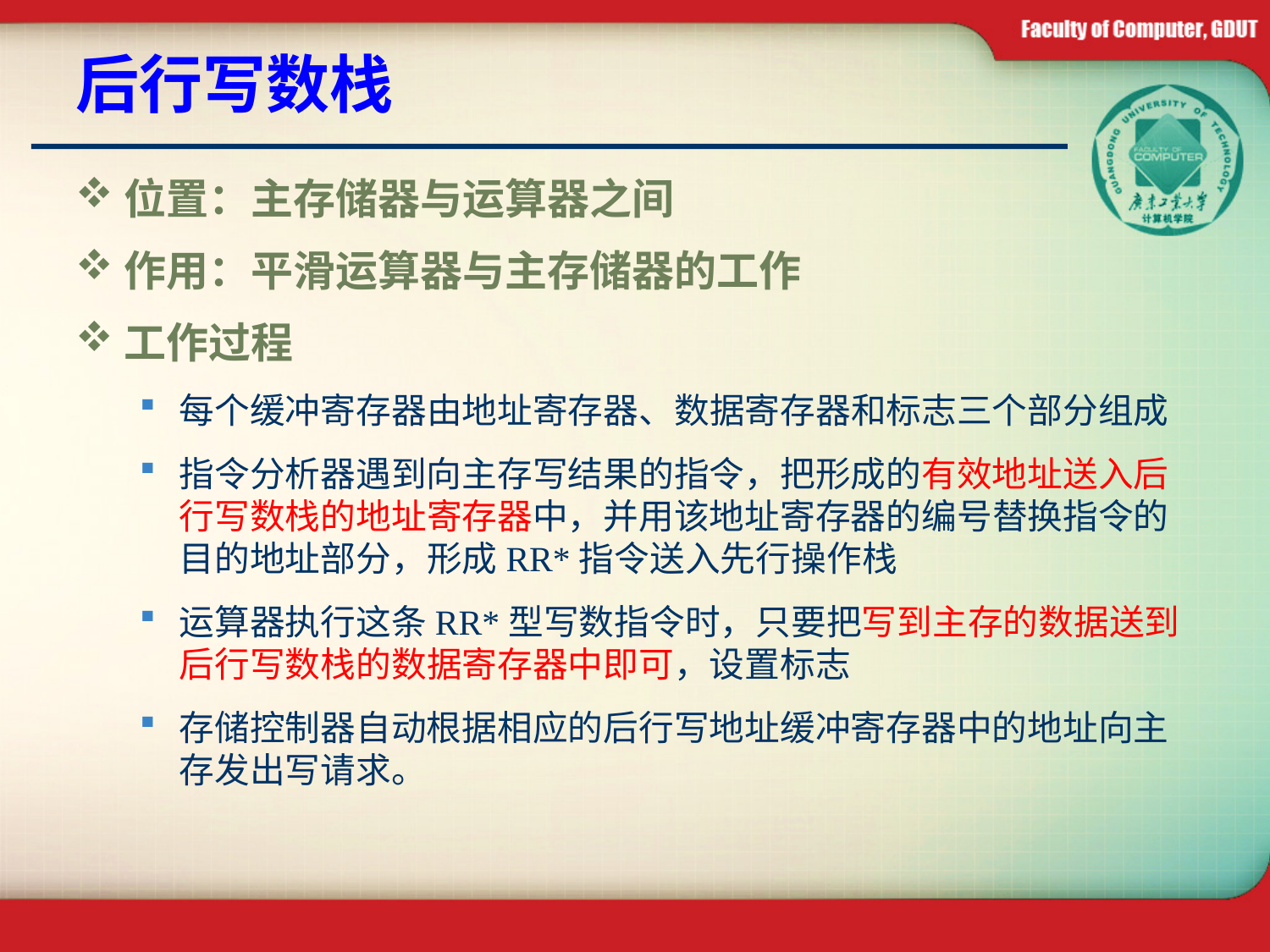

# 后行写数栈
位置：主存储器与运算器之间
作用：平滑运算器与主存储器的工作
工作过程
每个缓冲寄存器由地址寄存器、数据寄存器和标志三个部分组成
指令分析器遇到向主存写结果的指令，把形成的有效地址送入后行写数栈的地址寄存器中，并用该地址寄存器的编号替换指令的目的地址部分，形成RR*指令送入先行操作栈
运算器执行这条RR*型写数指令时，只要把写到主存的数据送到后行写数栈的数据寄存器中即可，设置标志
存储控制器自动根据相应的后行写地址缓冲寄存器中的地址向主存发出写请求。